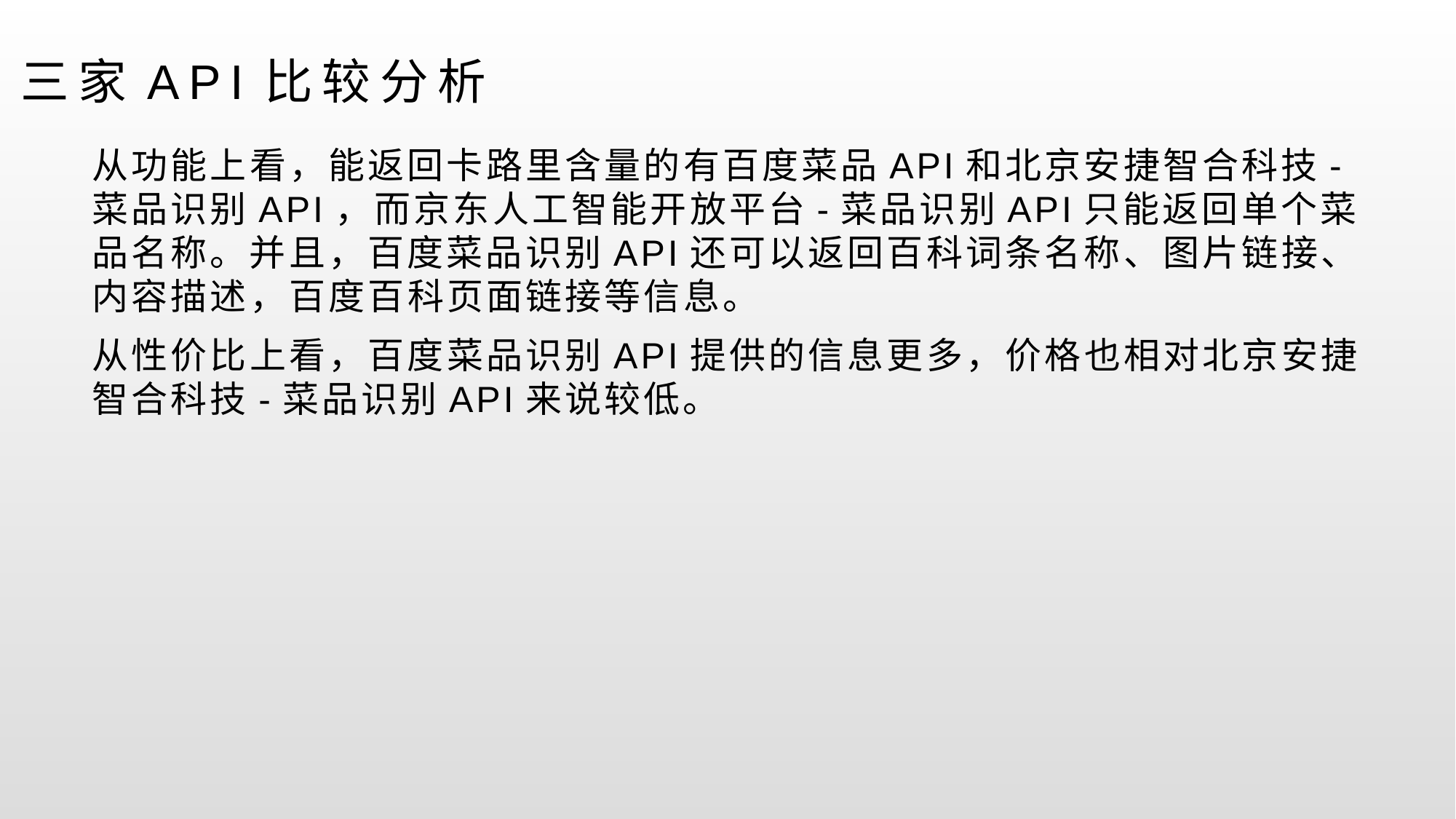

# 三家API比较分析
从功能上看，能返回卡路里含量的有百度菜品API和北京安捷智合科技-菜品识别API，而京东人工智能开放平台-菜品识别API只能返回单个菜品名称。并且，百度菜品识别API还可以返回百科词条名称、图片链接、内容描述，百度百科页面链接等信息。
从性价比上看，百度菜品识别API提供的信息更多，价格也相对北京安捷智合科技-菜品识别API来说较低。